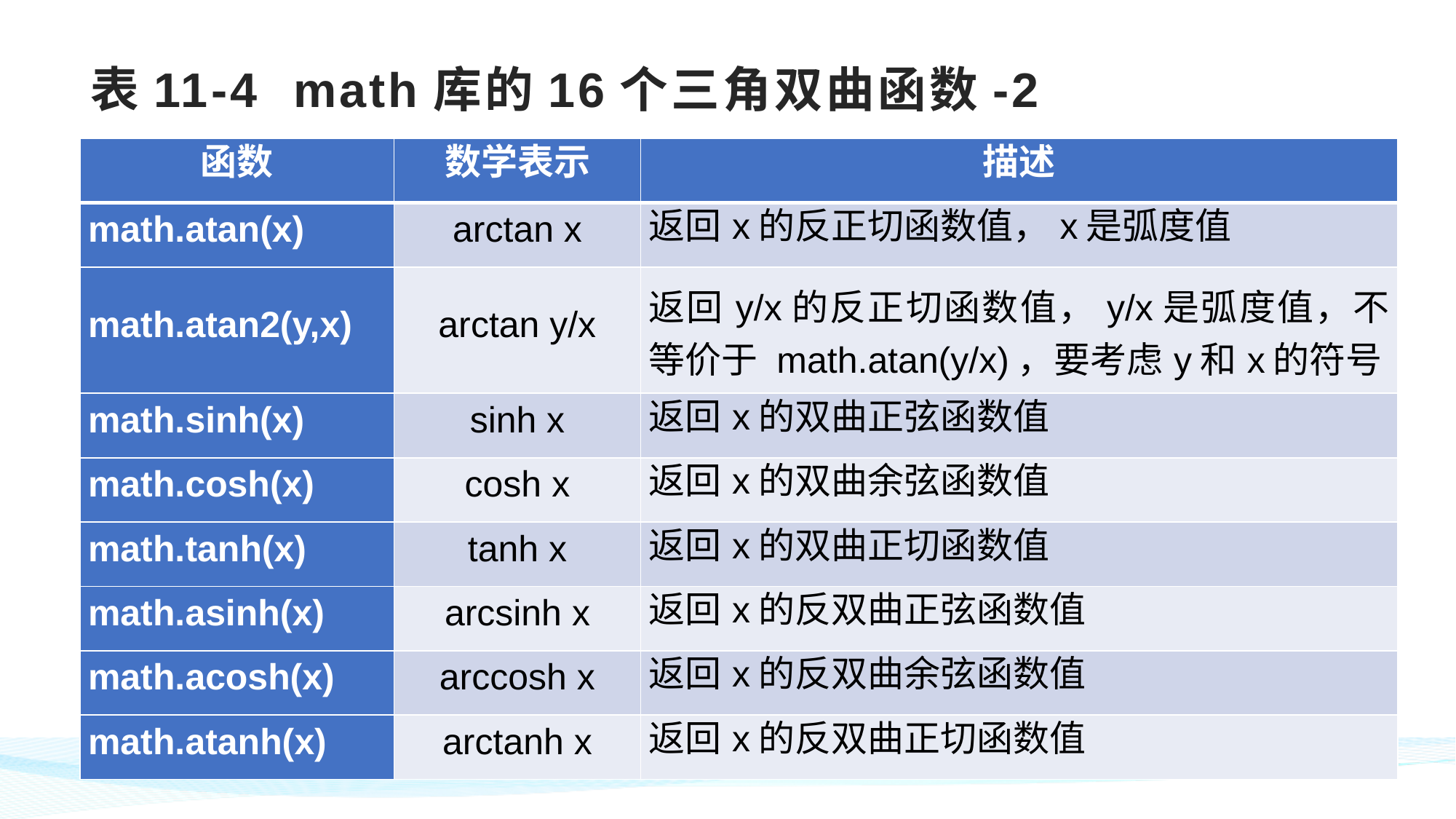

# 表11-4  math库的16个三角双曲函数-2
| 函数 | 数学表示 | 描述 |
| --- | --- | --- |
| math.atan(x) | arctan x | 返回x的反正切函数值，x是弧度值 |
| math.atan2(y,x) | arctan y/x | 返回y/x的反正切函数值，y/x是弧度值，不等价于 math.atan(y/x)，要考虑y和x的符号 |
| math.sinh(x) | sinh x | 返回x的双曲正弦函数值 |
| math.cosh(x) | cosh x | 返回x的双曲余弦函数值 |
| math.tanh(x) | tanh x | 返回x的双曲正切函数值 |
| math.asinh(x) | arcsinh x | 返回x的反双曲正弦函数值 |
| math.acosh(x) | arccosh x | 返回x的反双曲余弦函数值 |
| math.atanh(x) | arctanh x | 返回x的反双曲正切函数值 |